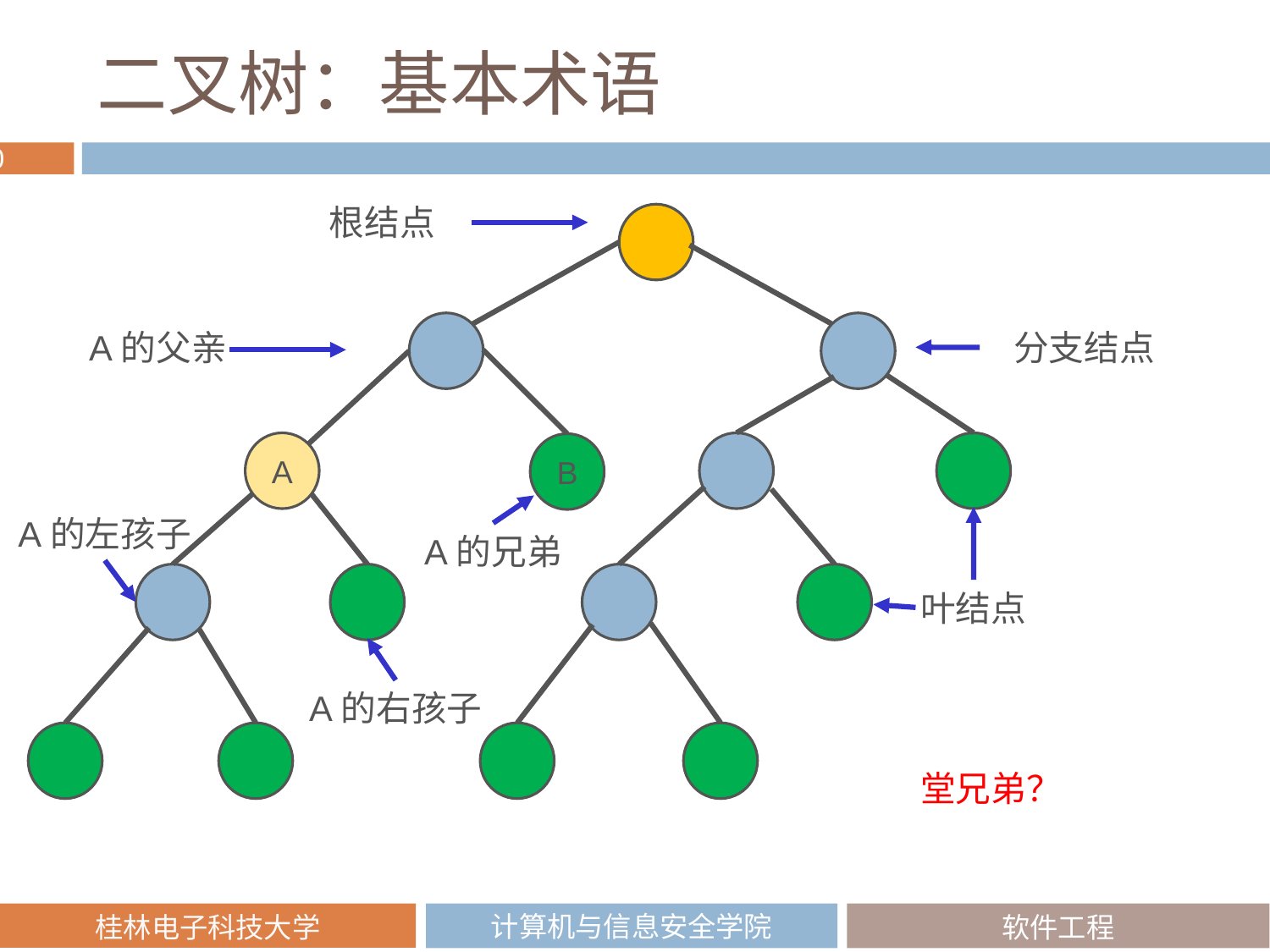

# 二叉树：基本术语
根结点

A的父亲
分支结点
A

B
A的左孩子
A的兄弟

叶结点
A的右孩子

堂兄弟？